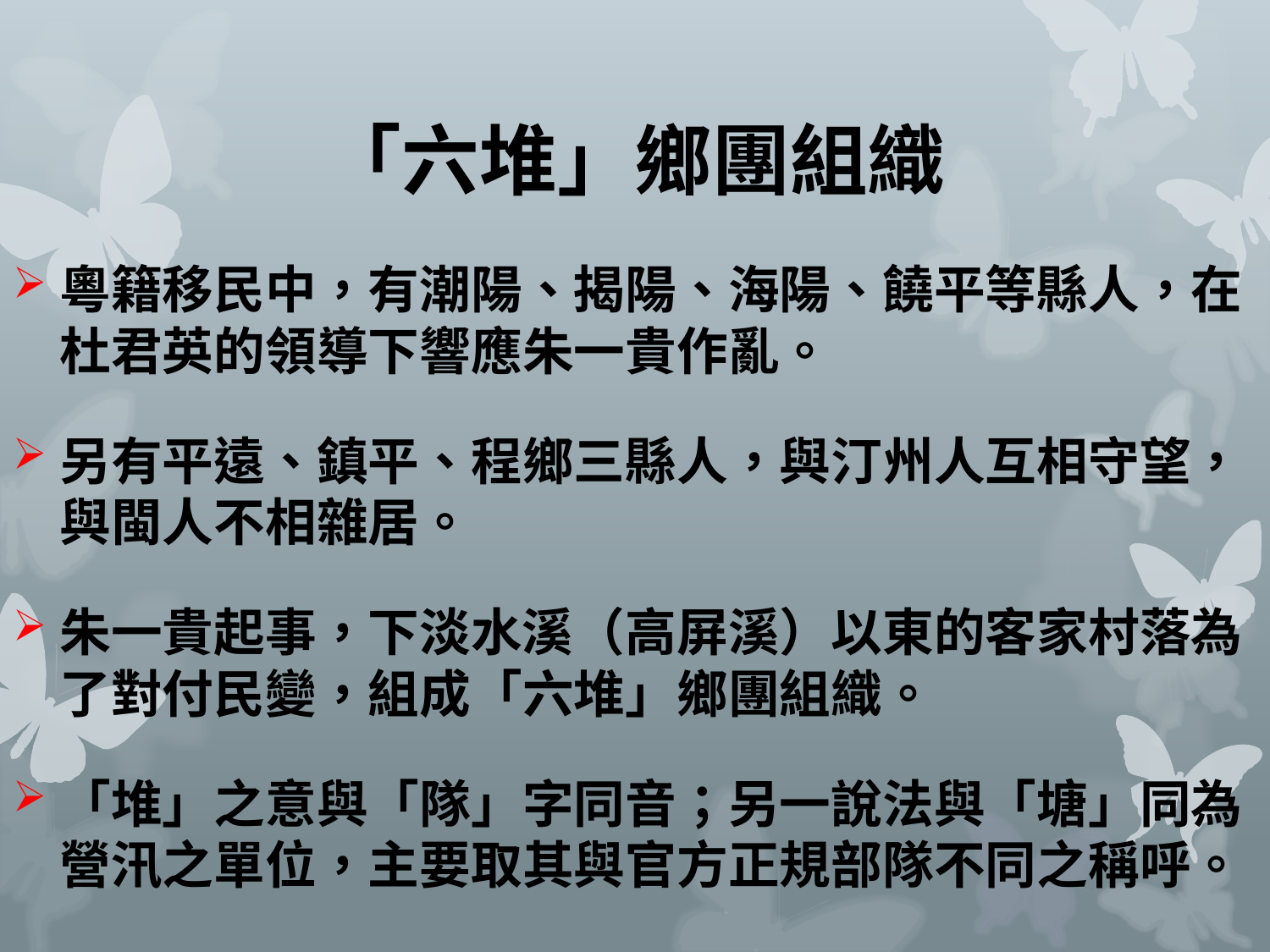

# 「六堆」鄉團組織
粵籍移民中，有潮陽、揭陽、海陽、饒平等縣人，在杜君英的領導下響應朱一貴作亂。
另有平遠、鎮平、程鄉三縣人，與汀州人互相守望，與閩人不相雜居。
朱一貴起事，下淡水溪（高屏溪）以東的客家村落為了對付民變，組成「六堆」鄉團組織。
「堆」之意與「隊」字同音；另一說法與「塘」同為營汛之單位，主要取其與官方正規部隊不同之稱呼。